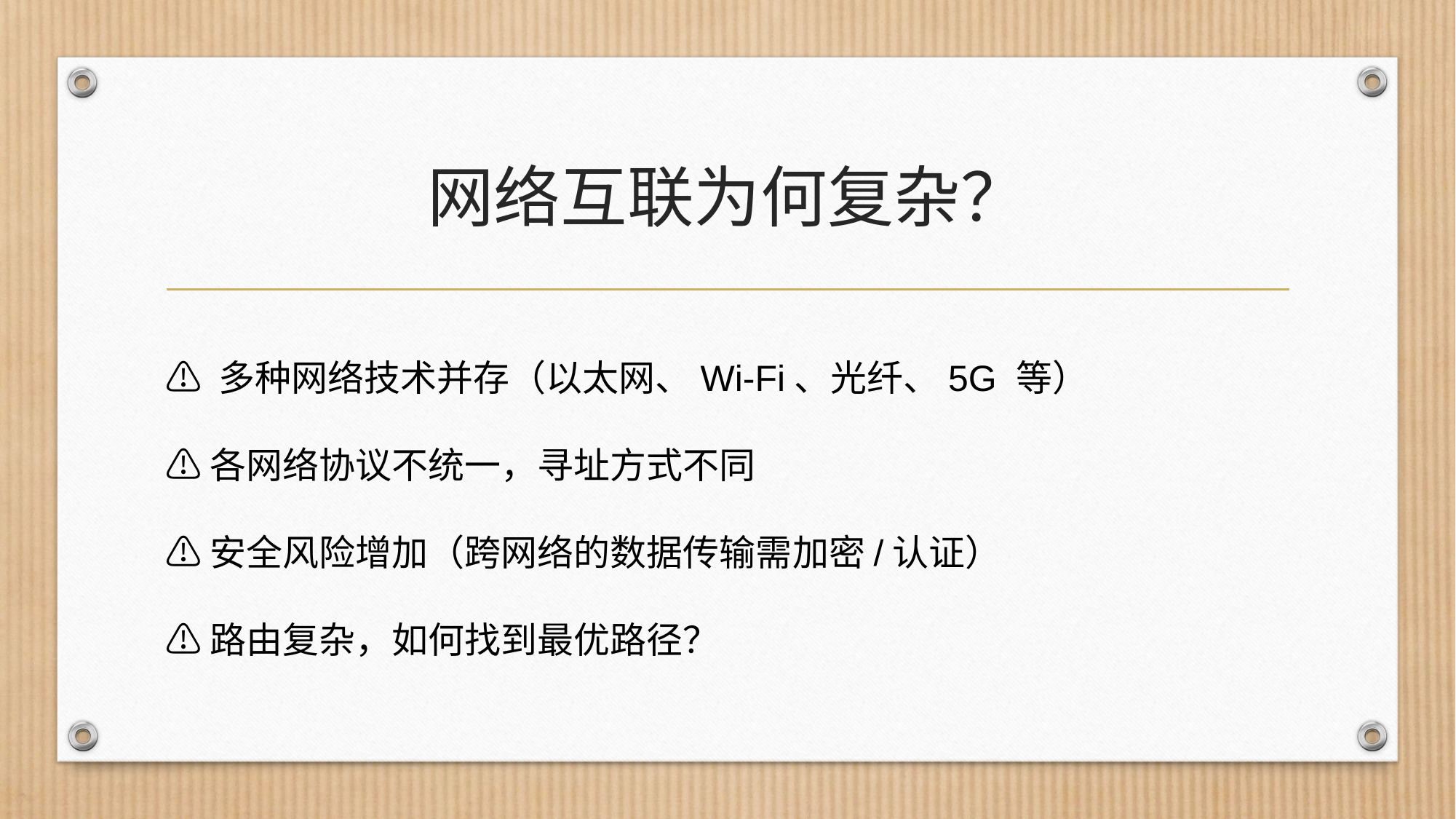

# 网络互联为何复杂？
⚠ 多种网络技术并存（以太网、Wi-Fi、光纤、5G 等）
⚠ 各网络协议不统一，寻址方式不同
⚠ 安全风险增加（跨网络的数据传输需加密/认证）
⚠ 路由复杂，如何找到最优路径？